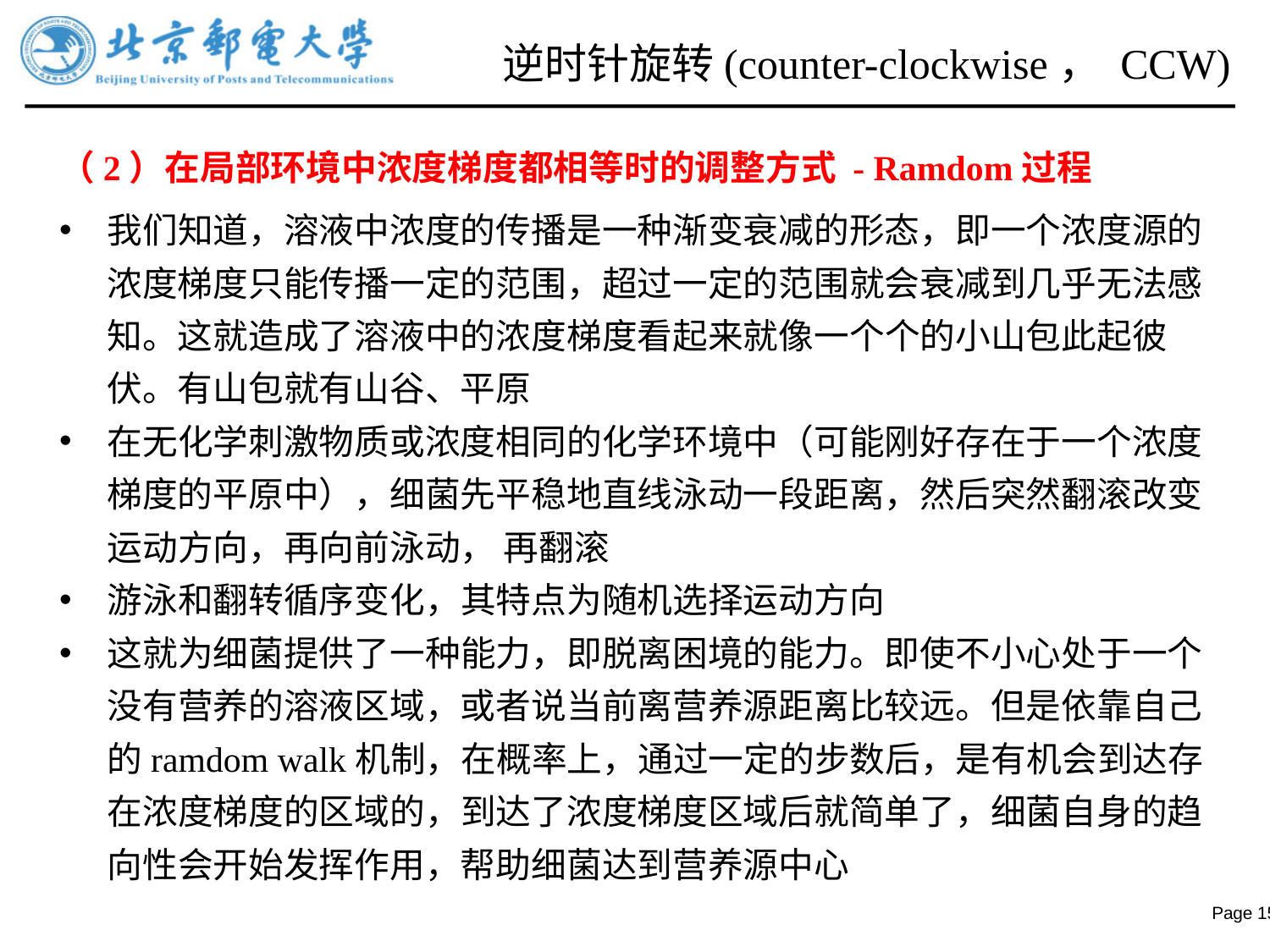

# 逆时针旋转(counter-clockwise， CCW)
（2）在局部环境中浓度梯度都相等时的调整方式 - Ramdom过程
我们知道，溶液中浓度的传播是一种渐变衰减的形态，即一个浓度源的浓度梯度只能传播一定的范围，超过一定的范围就会衰减到几乎无法感知。这就造成了溶液中的浓度梯度看起来就像一个个的小山包此起彼伏。有山包就有山谷、平原
在无化学刺激物质或浓度相同的化学环境中（可能刚好存在于一个浓度梯度的平原中），细菌先平稳地直线泳动一段距离，然后突然翻滚改变运动方向，再向前泳动， 再翻滚
游泳和翻转循序变化，其特点为随机选择运动方向
这就为细菌提供了一种能力，即脱离困境的能力。即使不小心处于一个没有营养的溶液区域，或者说当前离营养源距离比较远。但是依靠自己的ramdom walk机制，在概率上，通过一定的步数后，是有机会到达存在浓度梯度的区域的，到达了浓度梯度区域后就简单了，细菌自身的趋向性会开始发挥作用，帮助细菌达到营养源中心